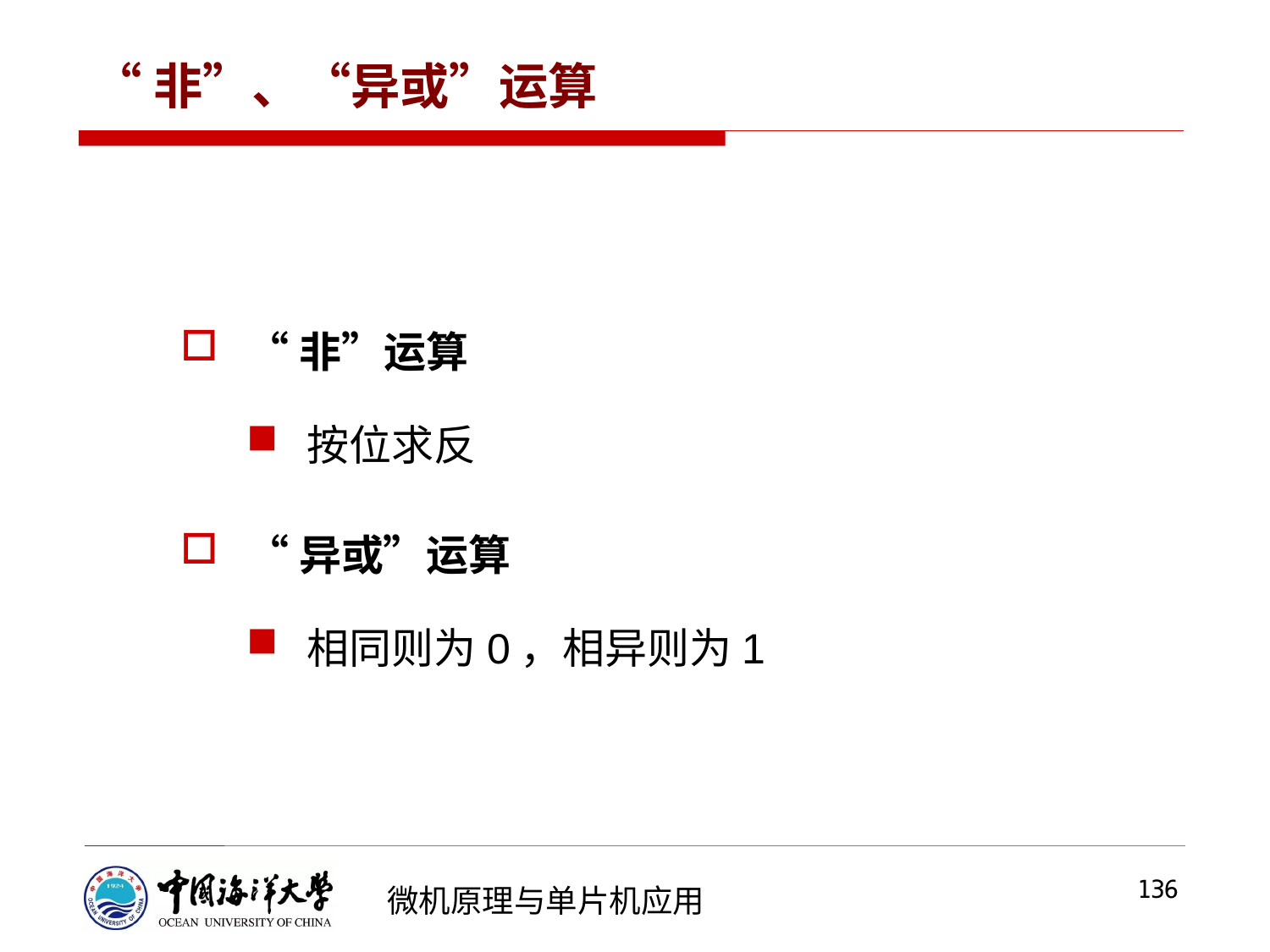

# “非”、“异或”运算
“非”运算
按位求反
“异或”运算
相同则为0，相异则为1
136